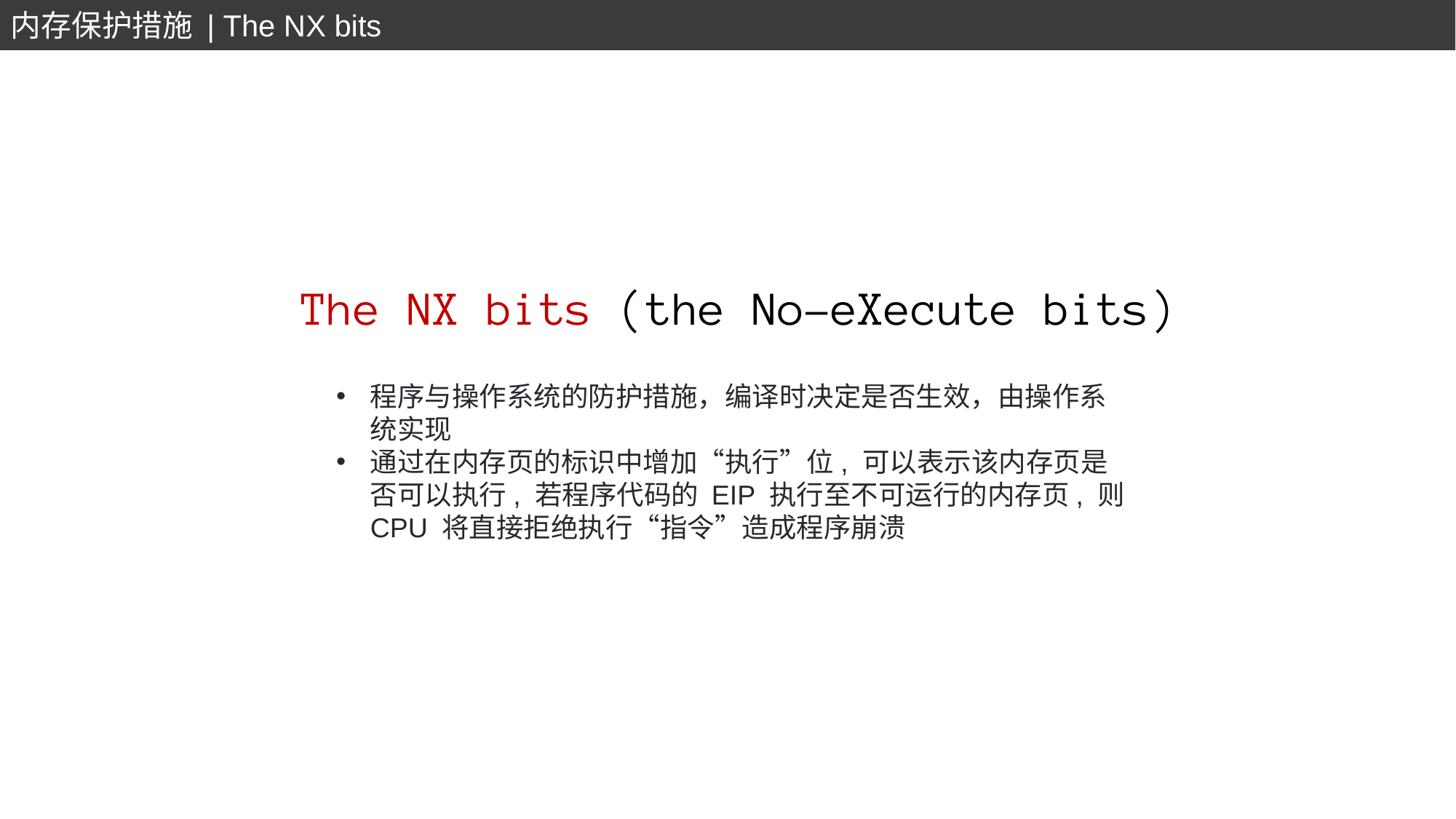

内存保护措施 | The NX bits
The NX bits (the No-eXecute bits)

程序与操作系统的防护措施，编译时决定是否生效，由操作系统实现
通过在内存页的标识中增加“执行”位, 可以表示该内存页是否可以执行, 若程序代码的 EIP 执行至不可运行的内存页, 则 CPU 将直接拒绝执行“指令”造成程序崩溃